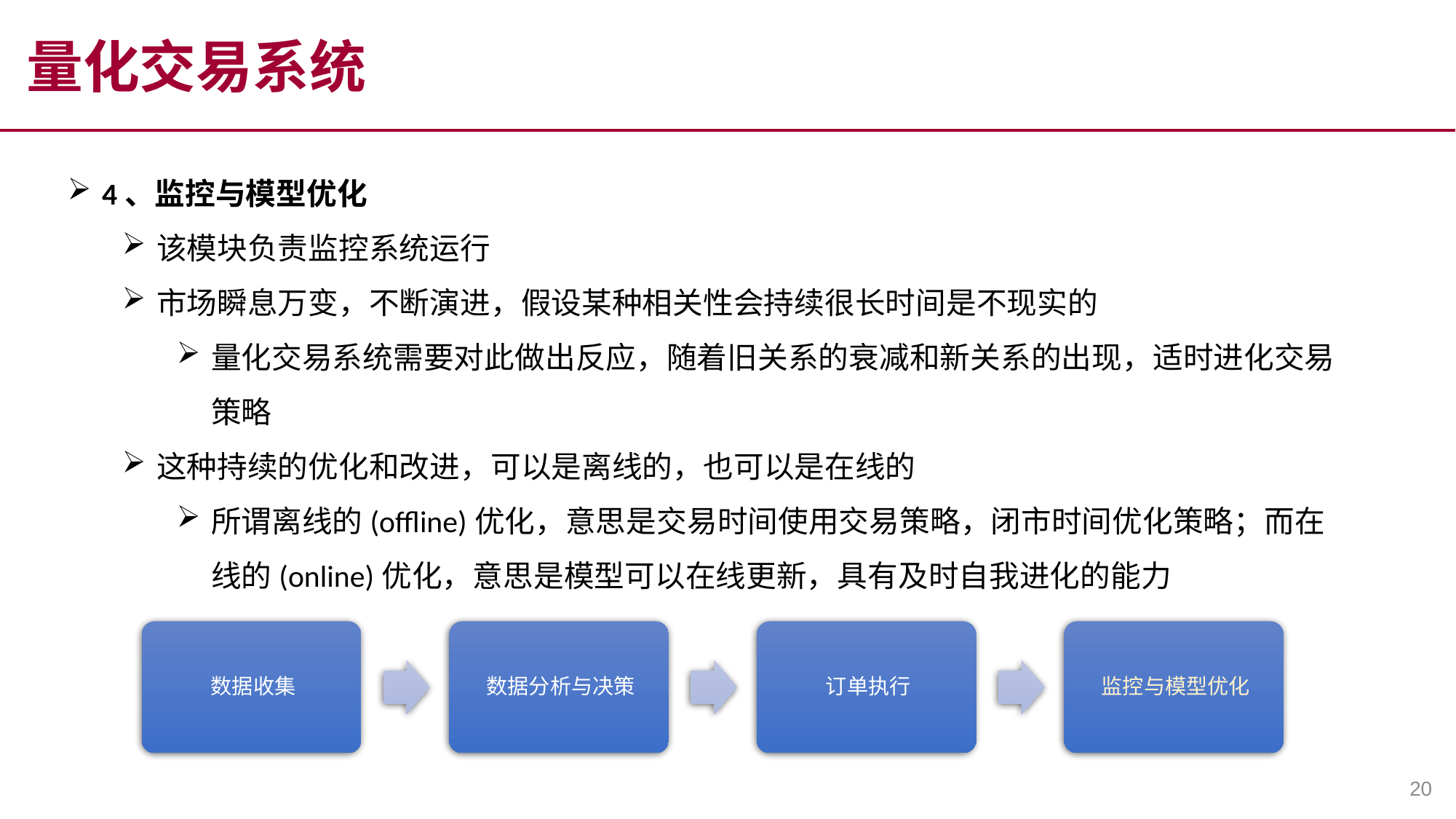

量化交易系统
4、监控与模型优化
该模块负责监控系统运行
市场瞬息万变，不断演进，假设某种相关性会持续很长时间是不现实的
量化交易系统需要对此做出反应，随着旧关系的衰减和新关系的出现，适时进化交易策略
这种持续的优化和改进，可以是离线的，也可以是在线的
所谓离线的(offline)优化，意思是交易时间使用交易策略，闭市时间优化策略；而在线的(online)优化，意思是模型可以在线更新，具有及时自我进化的能力
数据收集

数据分析与决策

订单执行

监控与模型优化
20